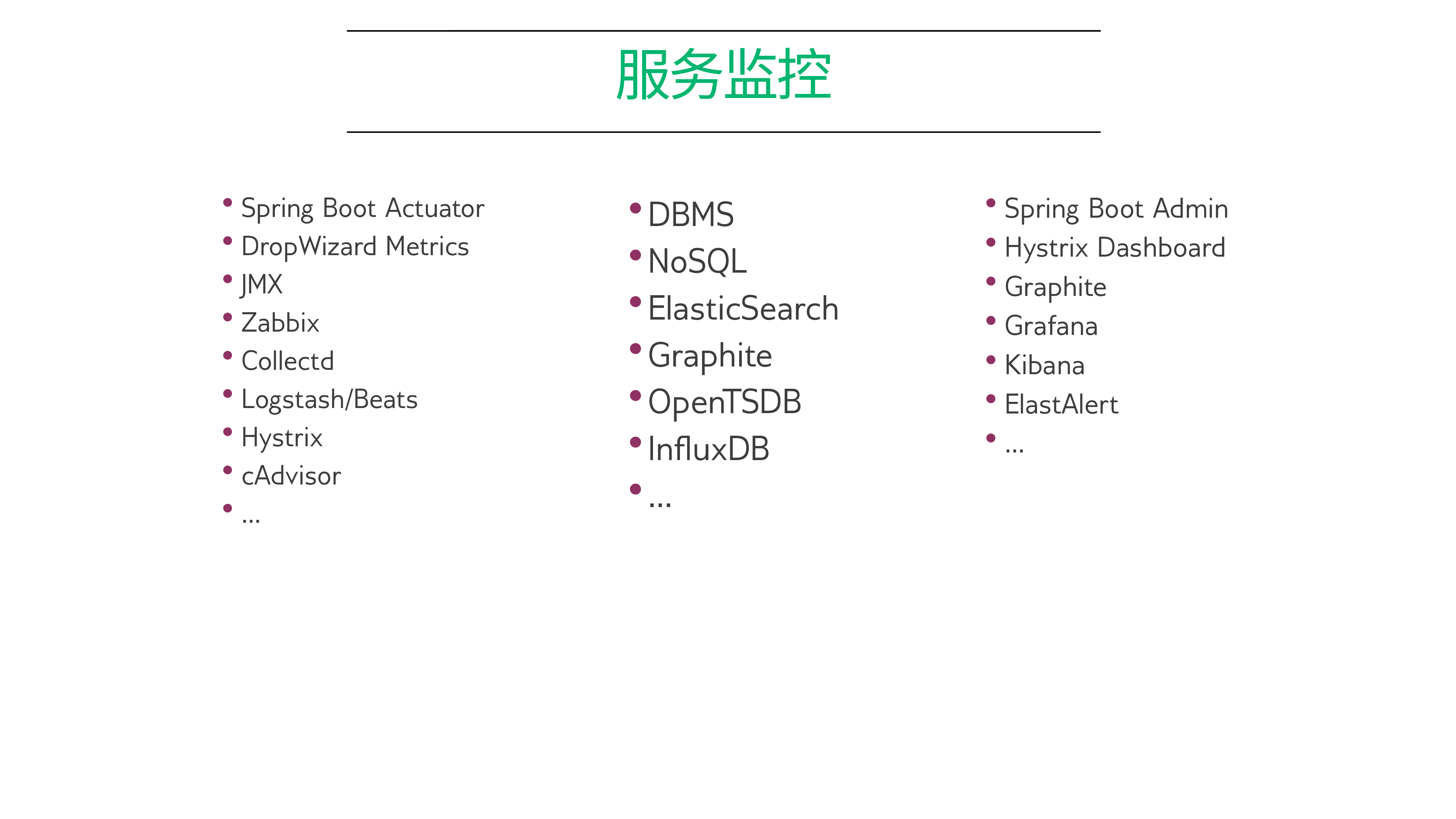

# 服务监控
Spring Boot Actuator
DropWizard Metrics
JMX
Zabbix
Collectd
Logstash/Beats
Hystrix
cAdvisor
…
Spring Boot Admin
Hystrix Dashboard
Graphite
Grafana
Kibana
ElastAlert
…
DBMS
NoSQL
ElasticSearch
Graphite
OpenTSDB
InfluxDB
…